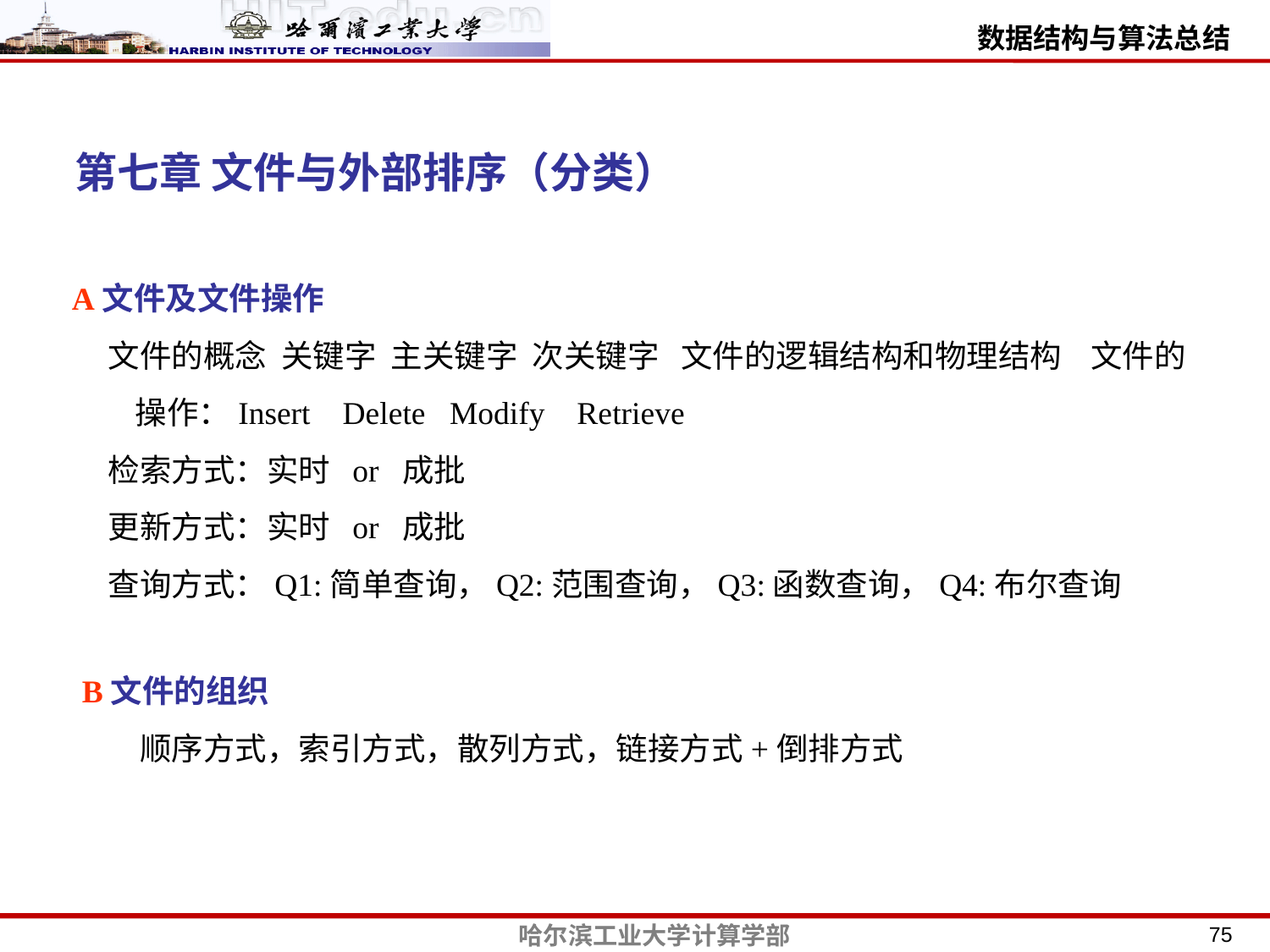

第七章 文件与外部排序（分类）
A文件及文件操作
    文件的概念  关键字  主关键字  次关键字   文件的逻辑结构和物理结构    文件的操作：Insert    Delete   Modify    Retrieve
    检索方式：实时  or  成批
    更新方式：实时  or  成批
    查询方式：Q1:简单查询，Q2:范围查询，Q3:函数查询，Q4:布尔查询
B文件的组织
       顺序方式，索引方式，散列方式，链接方式+倒排方式